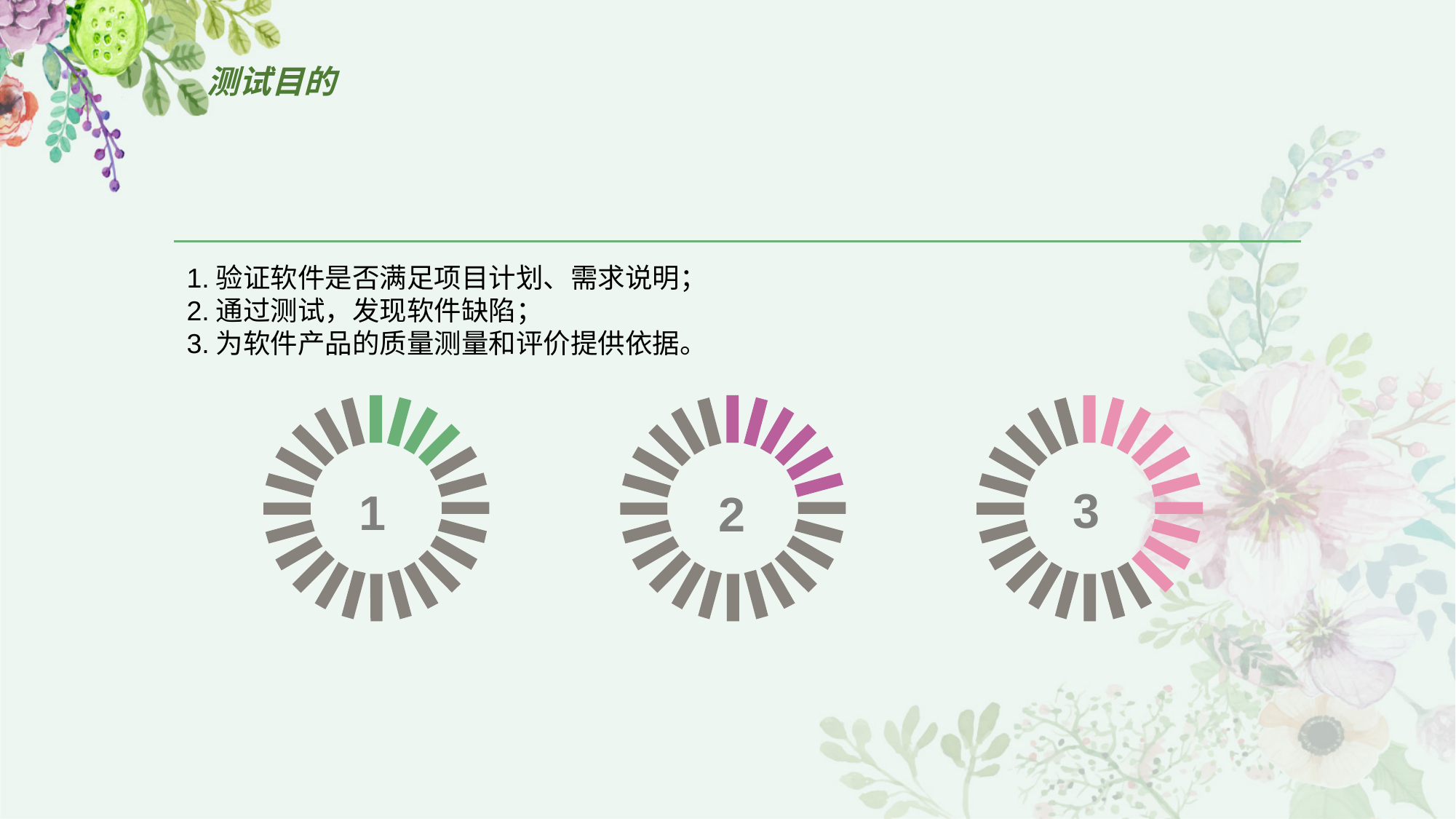

# 测试目的
1.验证软件是否满足项目计划、需求说明；
2.通过测试，发现软件缺陷；
3.为软件产品的质量测量和评价提供依据。

3
1
2